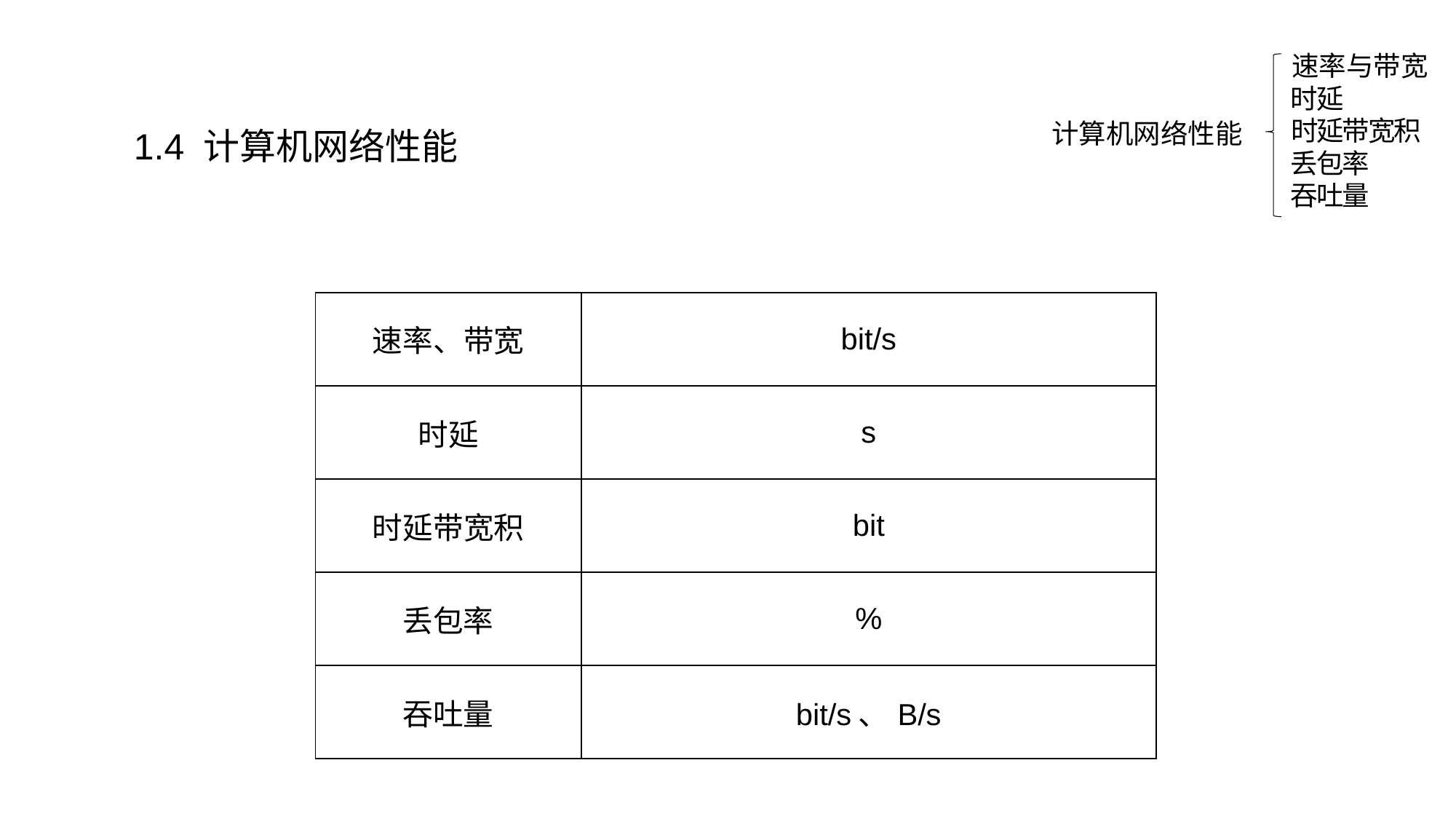

1.4 计算机网络性能
速率与带宽

时延
计算机网络性能
时延带宽积
丢包率
吞吐量
| 速率、带宽 | bit/s |
| --- | --- |
| 时延 | s |
| 时延带宽积 | bit |
| 丢包率 | % |
| 吞吐量 | bit/s、B/s |